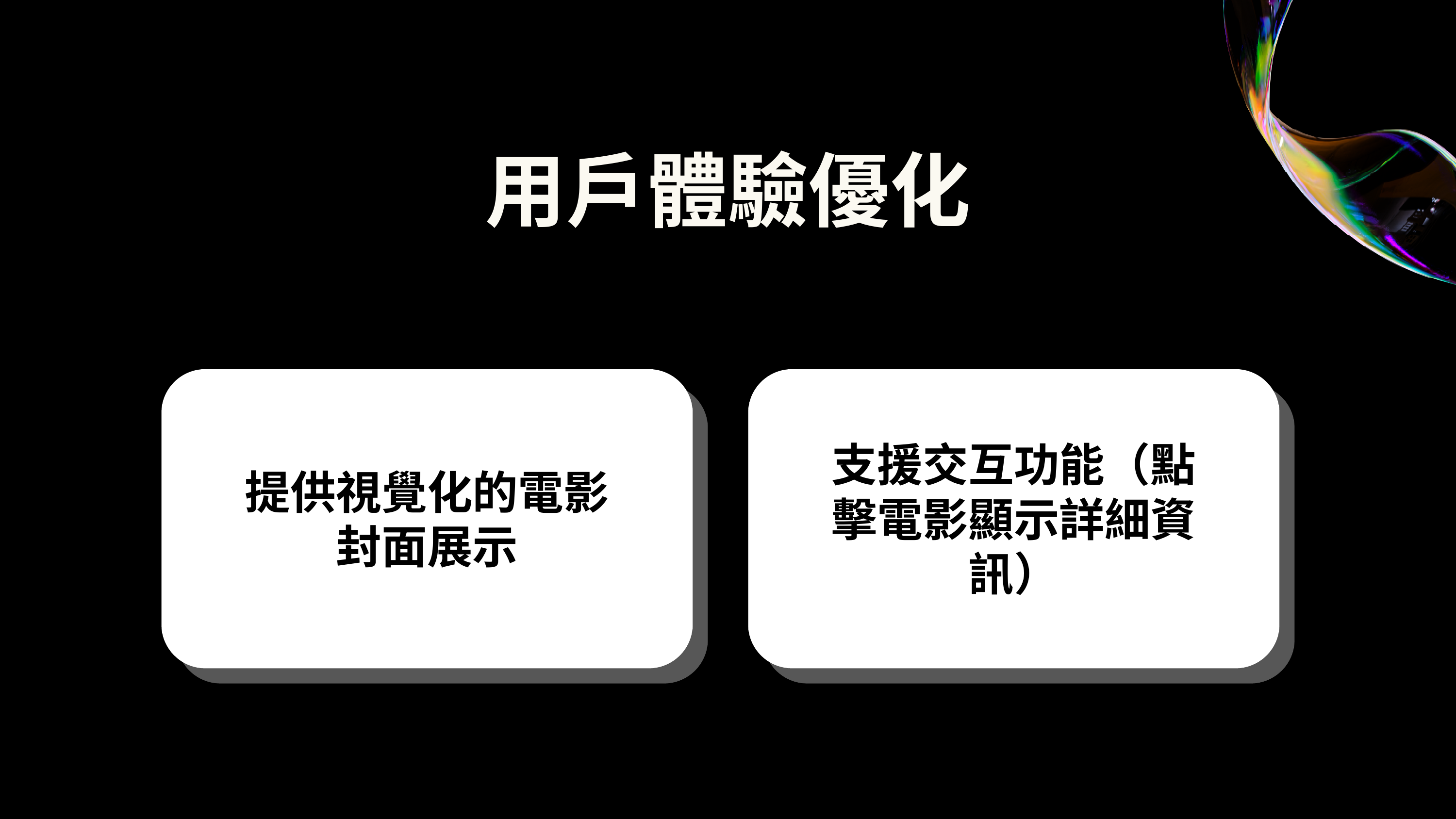

用戶體驗優化

提供視覺化的電影封面展示

支援交互功能（點擊電影顯示詳細資訊）